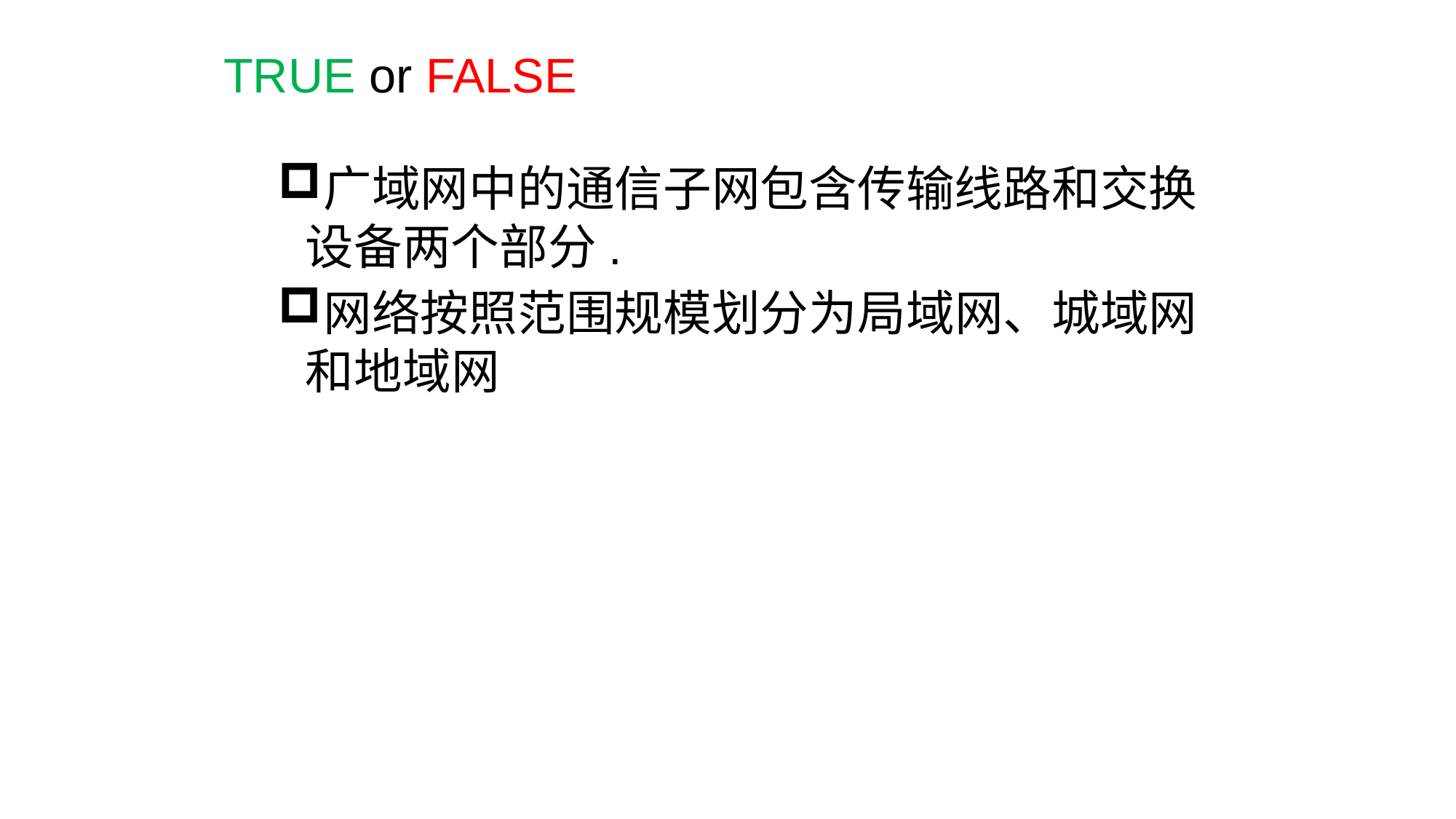

TRUE or FALSE

广域网中的通信子网包含传输线路和交换设备两个部分.
网络按照范围规模划分为局域网、城域网和地域网